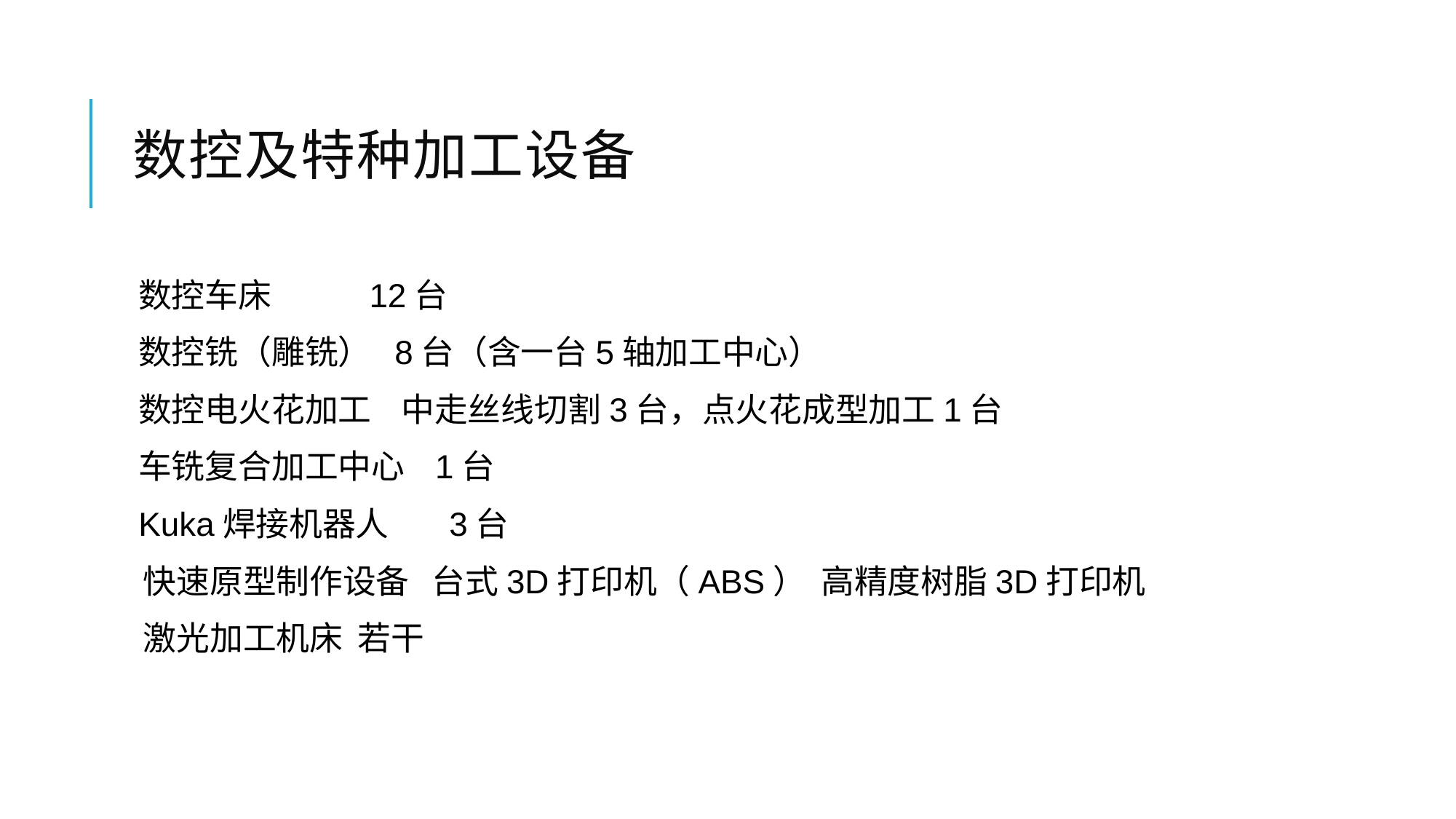

# 数控及特种加工设备
数控车床            12台
数控铣（雕铣）  8台（含一台5轴加工中心）
数控电火花加工    中走丝线切割3台，点火花成型加工1台
车铣复合加工中心   1台
Kuka焊接机器人       3台
 快速原型制作设备   台式3D打印机（ABS）  高精度树脂3D打印机
 激光加工机床  若干